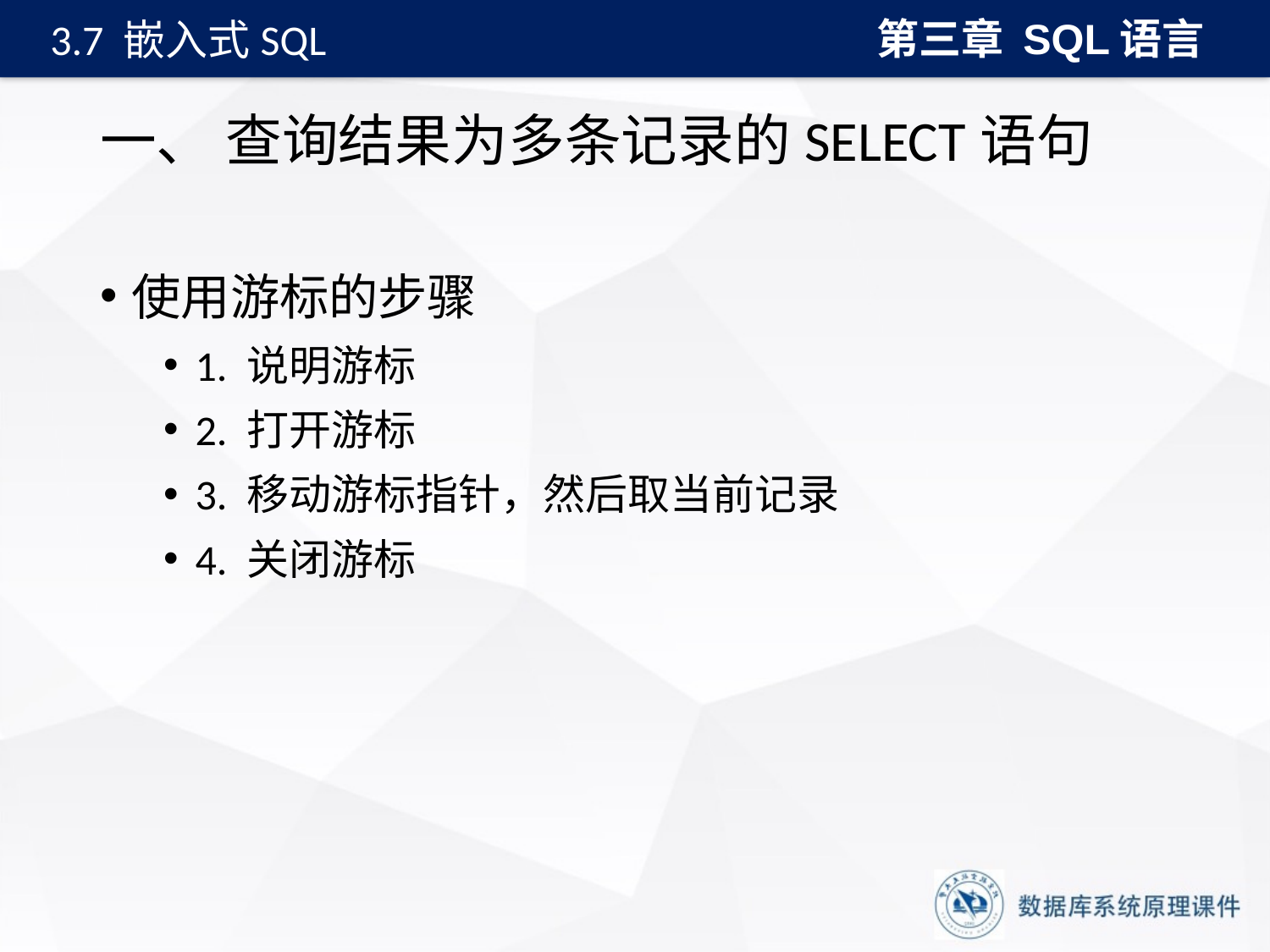

第三章 SQL语言
3.7 嵌入式SQL
# 一、 查询结果为多条记录的SELECT语句
使用游标的步骤
1. 说明游标
2. 打开游标
3. 移动游标指针，然后取当前记录
4. 关闭游标